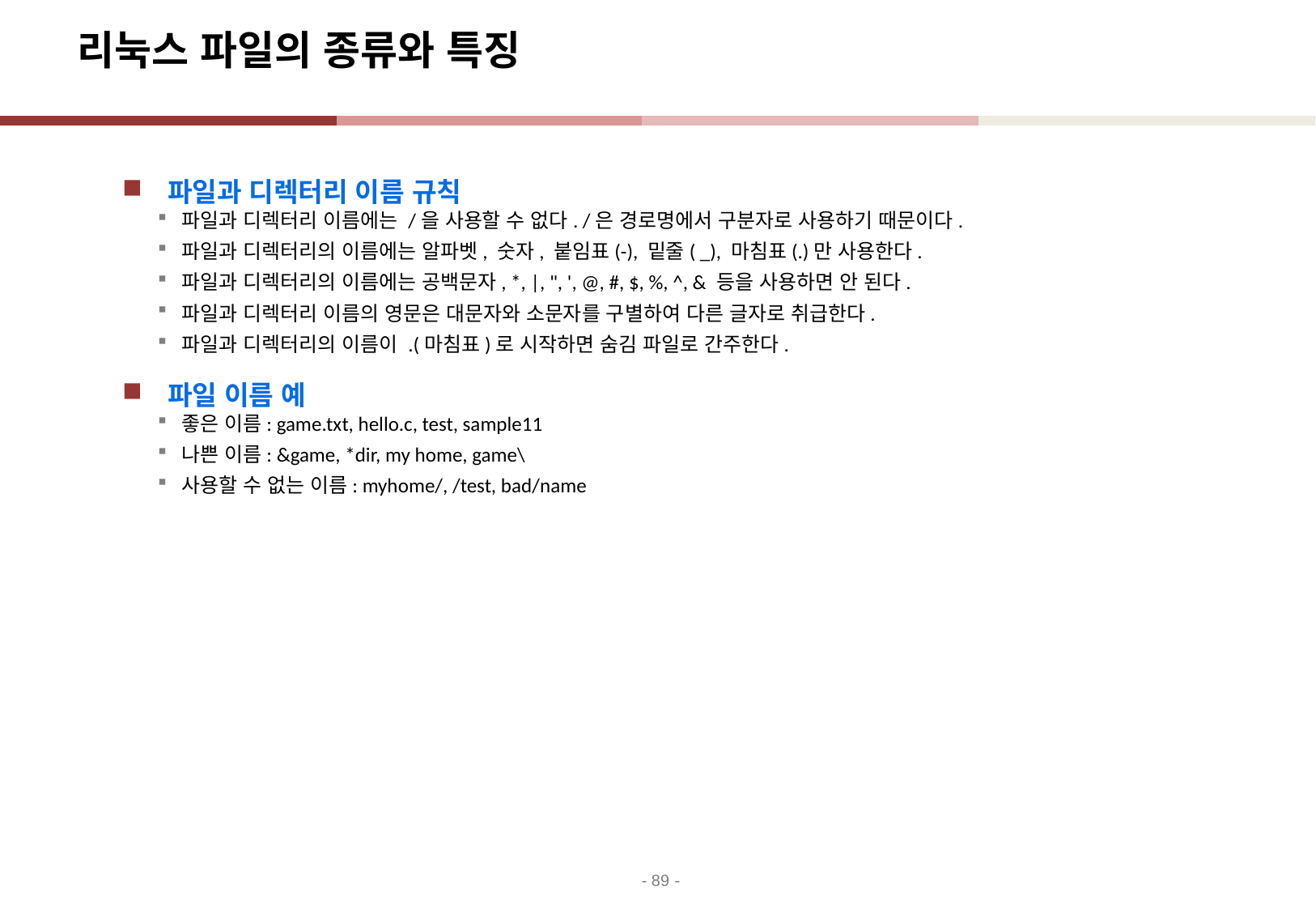

# 리눅스 파일의 종류와 특징
파일과 디렉터리 이름 규칙
파일과 디렉터리 이름에는 /을 사용할 수 없다. /은 경로명에서 구분자로 사용하기 때문이다.
파일과 디렉터리의 이름에는 알파벳, 숫자, 붙임표(-), 밑줄( _), 마침표(.)만 사용한다.
파일과 디렉터리의 이름에는 공백문자, *, |, ", ', @, #, $, %, ^, & 등을 사용하면 안 된다.
파일과 디렉터리 이름의 영문은 대문자와 소문자를 구별하여 다른 글자로 취급한다.
파일과 디렉터리의 이름이 .(마침표)로 시작하면 숨김 파일로 간주한다.
파일 이름 예
좋은 이름: game.txt, hello.c, test, sample11
나쁜 이름: &game, *dir, my home, game\
사용할 수 없는 이름: myhome/, /test, bad/name
- 89 -